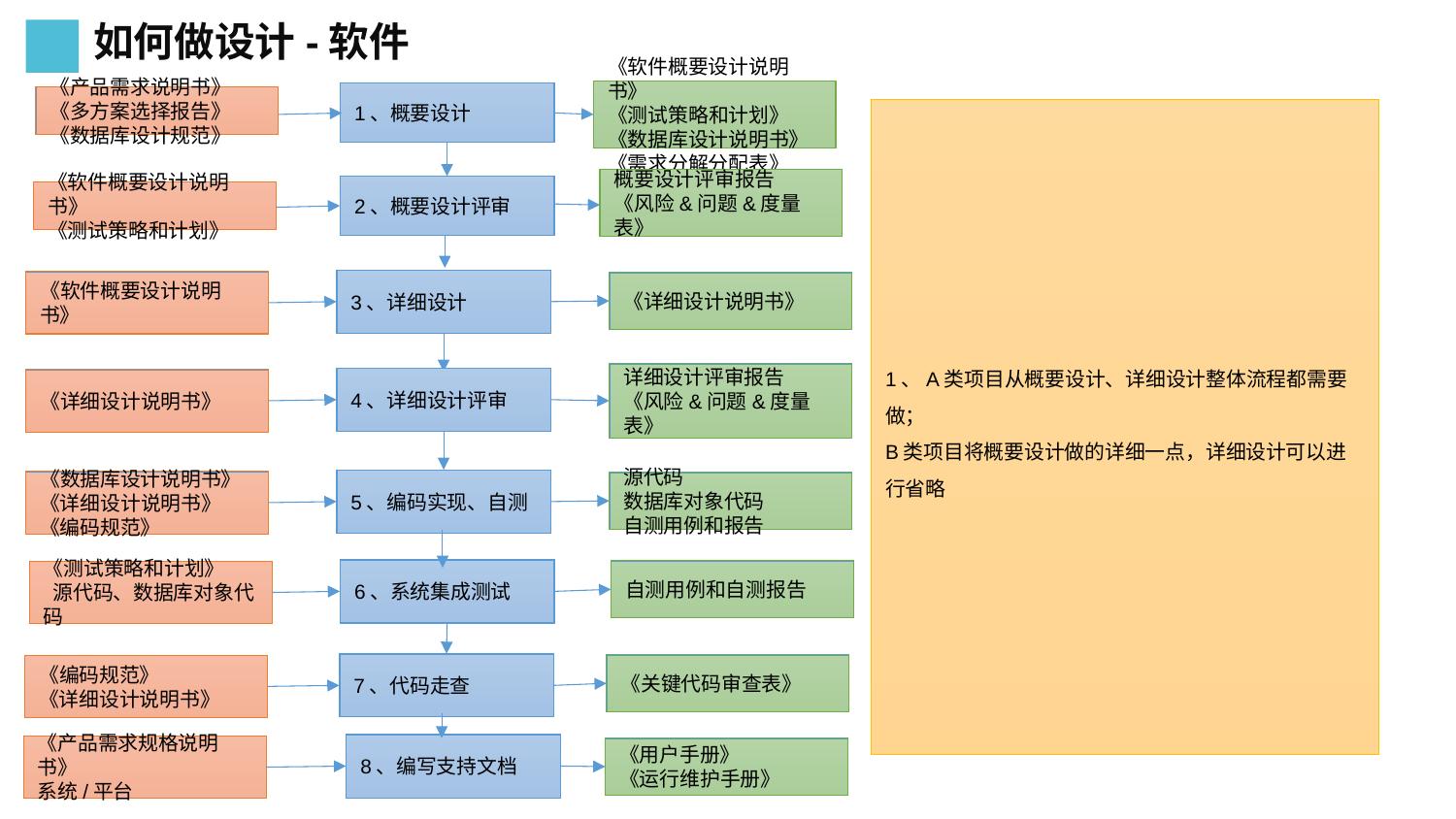

如何做设计-软件

《软件概要设计说明书》
《测试策略和计划》
《数据库设计说明书》
《需求分解分配表》
1、概要设计
《产品需求说明书》
《多方案选择报告》
《数据库设计规范》
1、A类项目从概要设计、详细设计整体流程都需要做；
B类项目将概要设计做的详细一点，详细设计可以进行省略
概要设计评审报告
《风险&问题&度量表》
2、概要设计评审
《软件概要设计说明书》
《测试策略和计划》
3、详细设计
《软件概要设计说明书》
《详细设计说明书》
详细设计评审报告
《风险&问题&度量表》
4、详细设计评审
《详细设计说明书》
5、编码实现、自测
《数据库设计说明书》
《详细设计说明书》
《编码规范》
源代码
数据库对象代码
自测用例和报告
6、系统集成测试
自测用例和自测报告
《测试策略和计划》
 源代码、数据库对象代码
7、代码走查
《关键代码审查表》
《编码规范》
《详细设计说明书》
8、编写支持文档
《产品需求规格说明书》
系统/平台
《用户手册》
《运行维护手册》